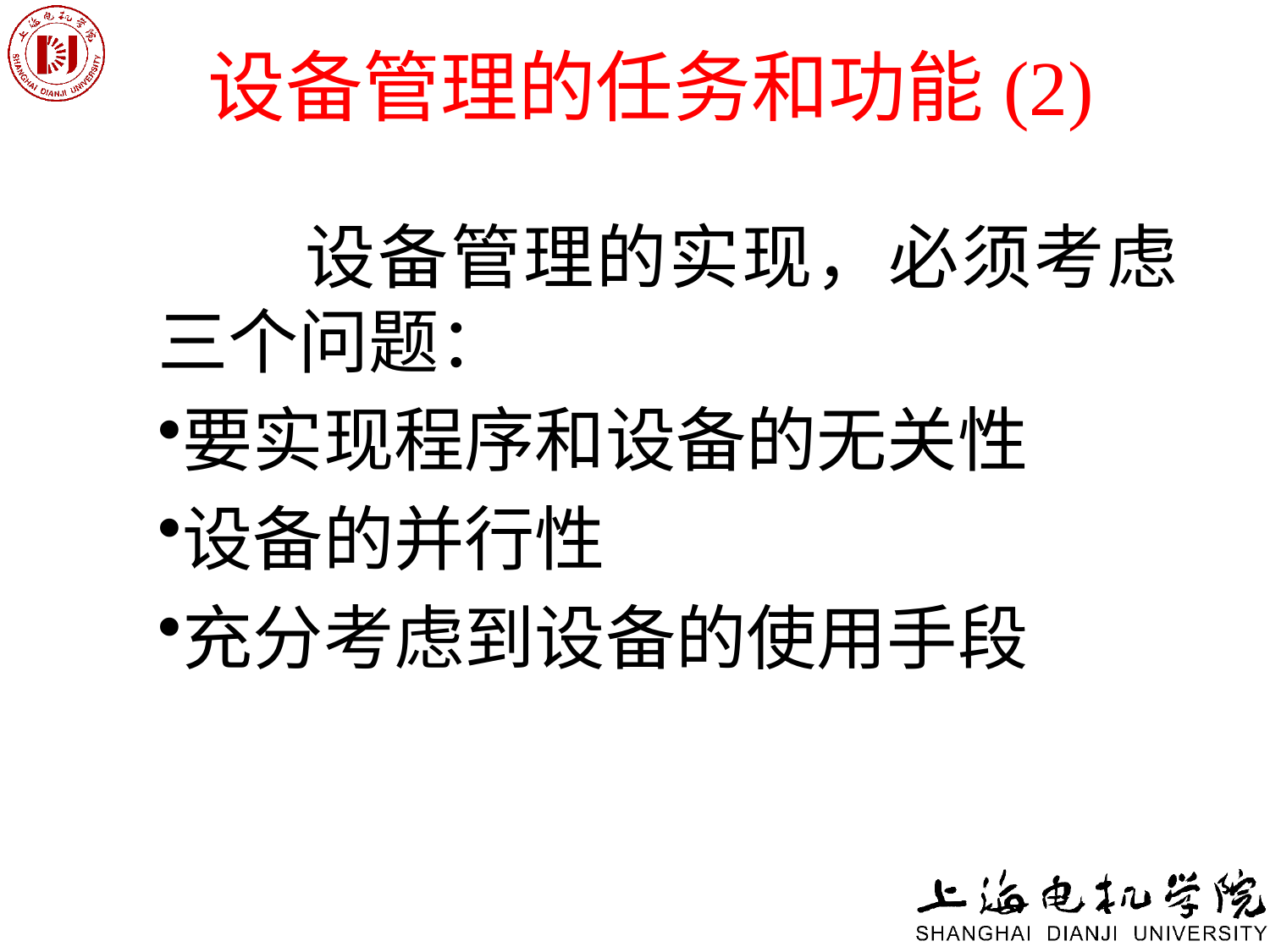

# 设备管理的任务和功能(2)
       设备管理的实现，必须考虑三个问题：
要实现程序和设备的无关性
设备的并行性
充分考虑到设备的使用手段